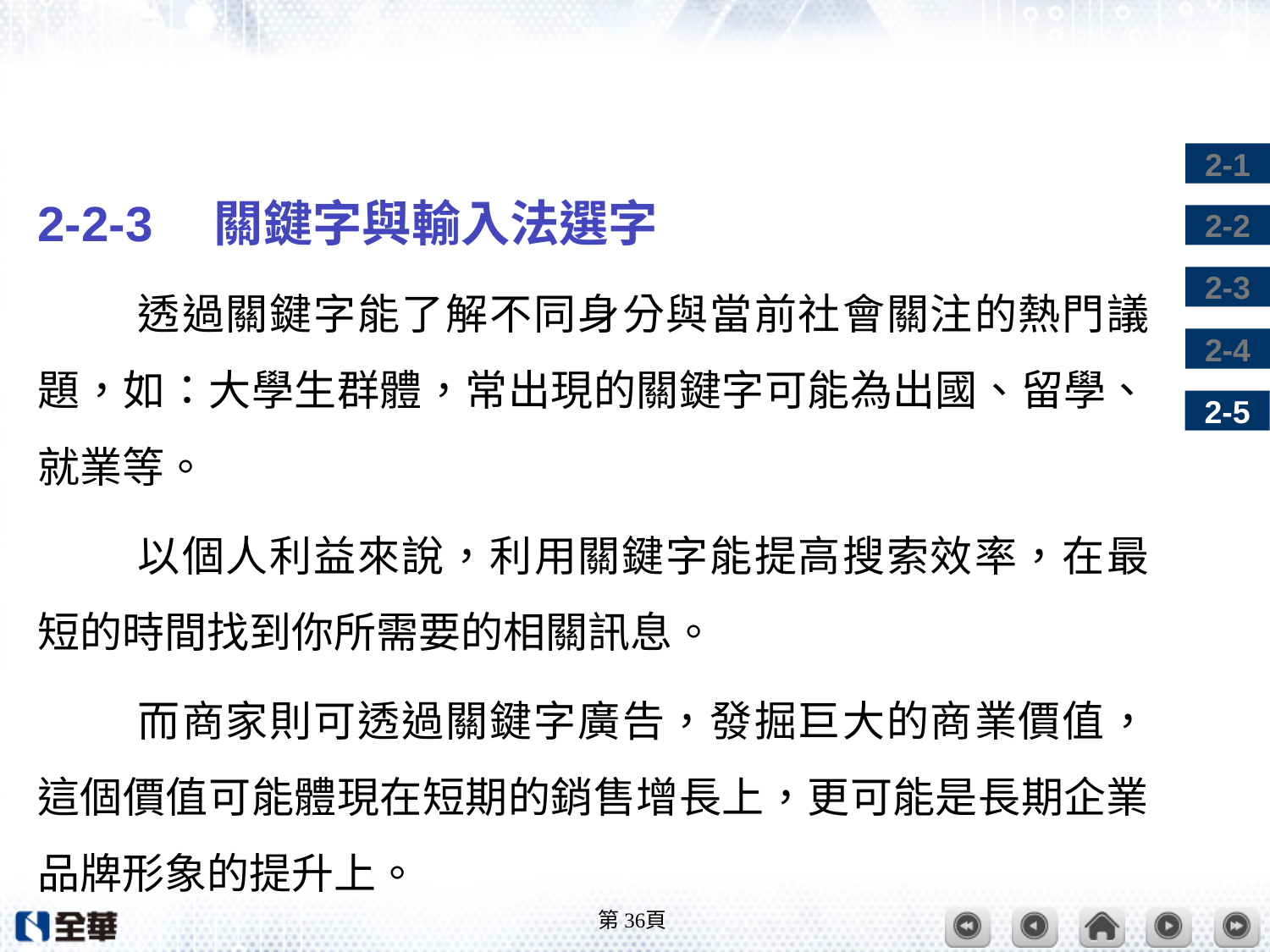

#
2-2-3　關鍵字與輸入法選字
透過關鍵字能了解不同身分與當前社會關注的熱門議題，如：大學生群體，常出現的關鍵字可能為出國、留學、就業等。
以個人利益來說，利用關鍵字能提高搜索效率，在最短的時間找到你所需要的相關訊息。
而商家則可透過關鍵字廣告，發掘巨大的商業價值，這個價值可能體現在短期的銷售增長上，更可能是長期企業品牌形象的提升上。